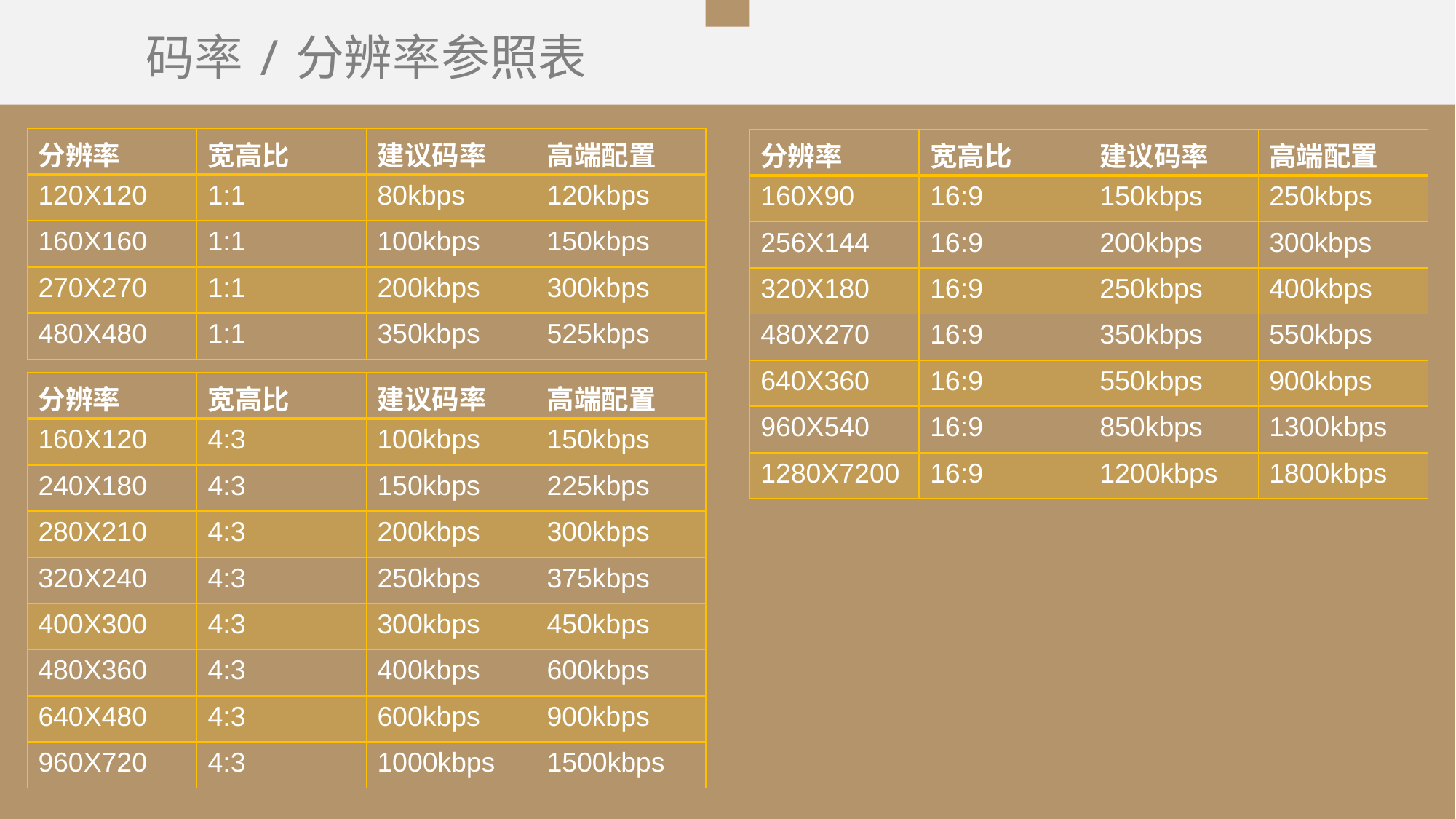

码率/分辨率参照表

| 分辨率 | 宽高比 | 建议码率 | 高端配置 |
| --- | --- | --- | --- |
| 120X120 | 1:1 | 80kbps | 120kbps |
| 160X160 | 1:1 | 100kbps | 150kbps |
| 270X270 | 1:1 | 200kbps | 300kbps |
| 480X480 | 1:1 | 350kbps | 525kbps |
| 分辨率 | 宽高比 | 建议码率 | 高端配置 |
| --- | --- | --- | --- |
| 160X90 | 16:9 | 150kbps | 250kbps |
| 256X144 | 16:9 | 200kbps | 300kbps |
| 320X180 | 16:9 | 250kbps | 400kbps |
| 480X270 | 16:9 | 350kbps | 550kbps |
| 640X360 | 16:9 | 550kbps | 900kbps |
| 960X540 | 16:9 | 850kbps | 1300kbps |
| 1280X7200 | 16:9 | 1200kbps | 1800kbps |
| 分辨率 | 宽高比 | 建议码率 | 高端配置 |
| --- | --- | --- | --- |
| 160X120 | 4:3 | 100kbps | 150kbps |
| 240X180 | 4:3 | 150kbps | 225kbps |
| 280X210 | 4:3 | 200kbps | 300kbps |
| 320X240 | 4:3 | 250kbps | 375kbps |
| 400X300 | 4:3 | 300kbps | 450kbps |
| 480X360 | 4:3 | 400kbps | 600kbps |
| 640X480 | 4:3 | 600kbps | 900kbps |
| 960X720 | 4:3 | 1000kbps | 1500kbps |